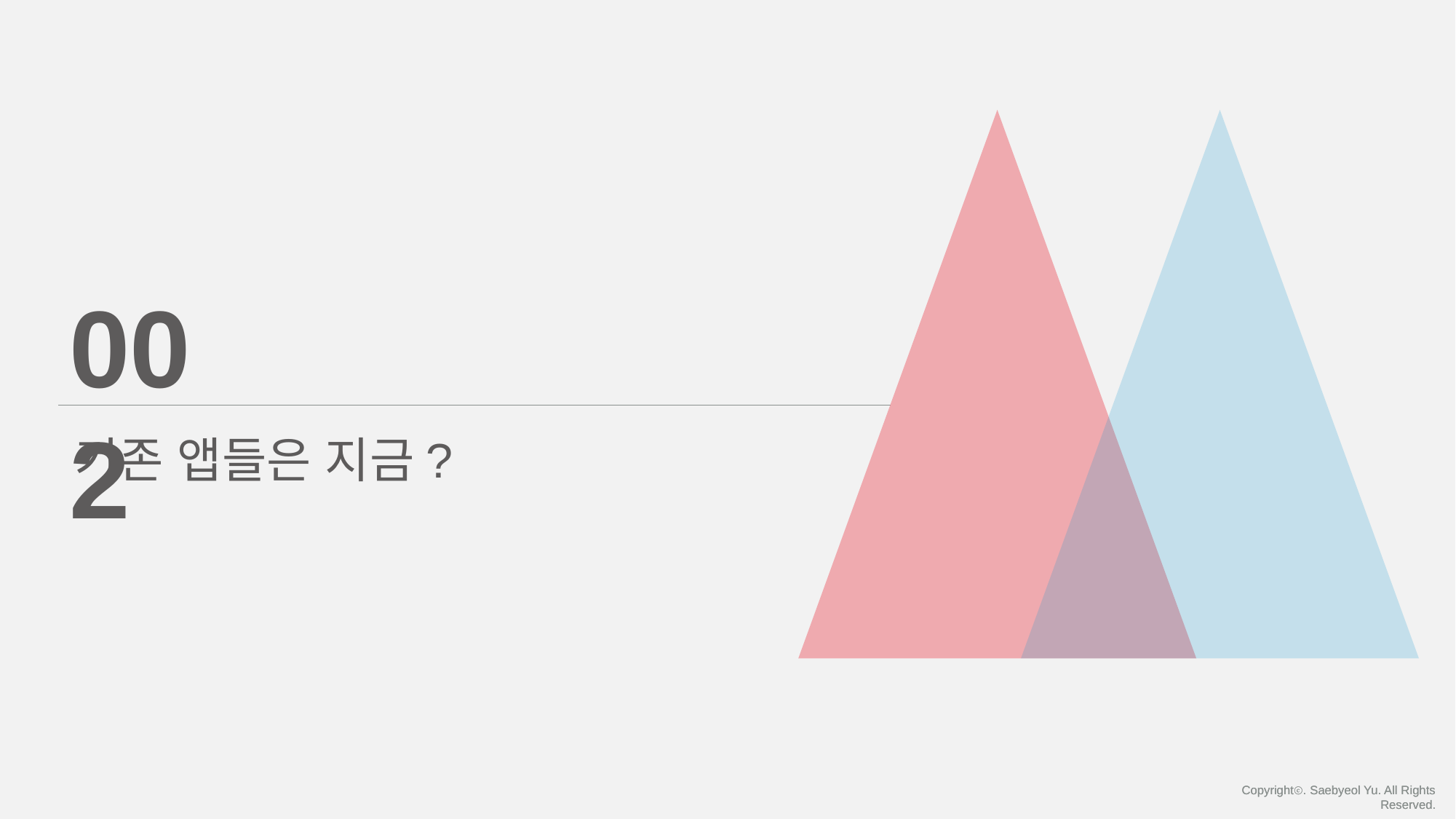

002
기존 앱들은 지금?
Copyrightⓒ. Saebyeol Yu. All Rights Reserved.